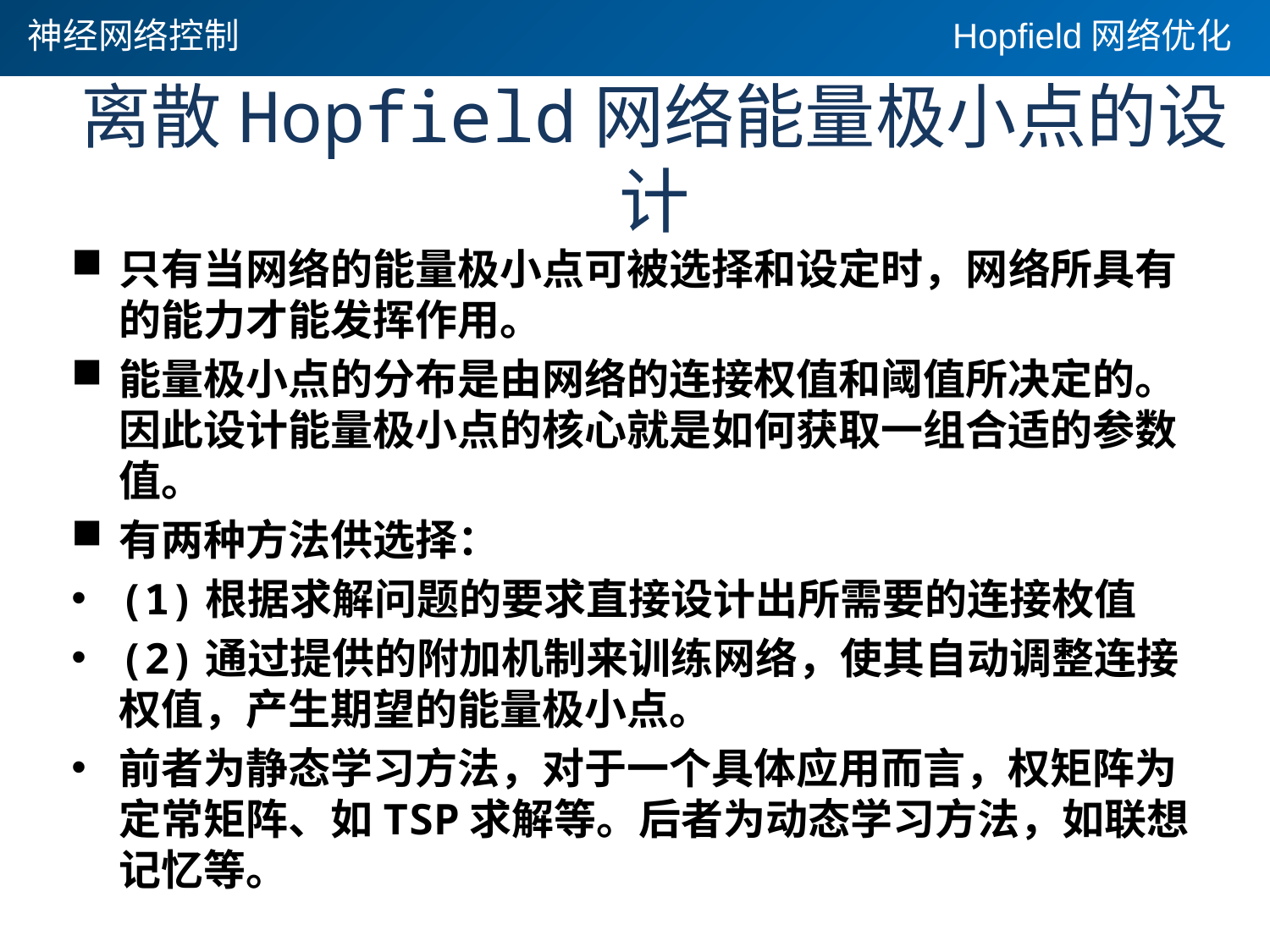

神经网络控制
Hopfield网络优化
# 离散Hopfield网络能量极小点的设计
只有当网络的能量极小点可被选择和设定时，网络所具有的能力才能发挥作用。
能量极小点的分布是由网络的连接权值和阈值所决定的。因此设计能量极小点的核心就是如何获取一组合适的参数值。
有两种方法供选择：
(1)根据求解问题的要求直接设计出所需要的连接枚值
(2)通过提供的附加机制来训练网络，使其自动调整连接权值，产生期望的能量极小点。
前者为静态学习方法，对于一个具体应用而言，权矩阵为定常矩阵、如TSP求解等。后者为动态学习方法，如联想记忆等。